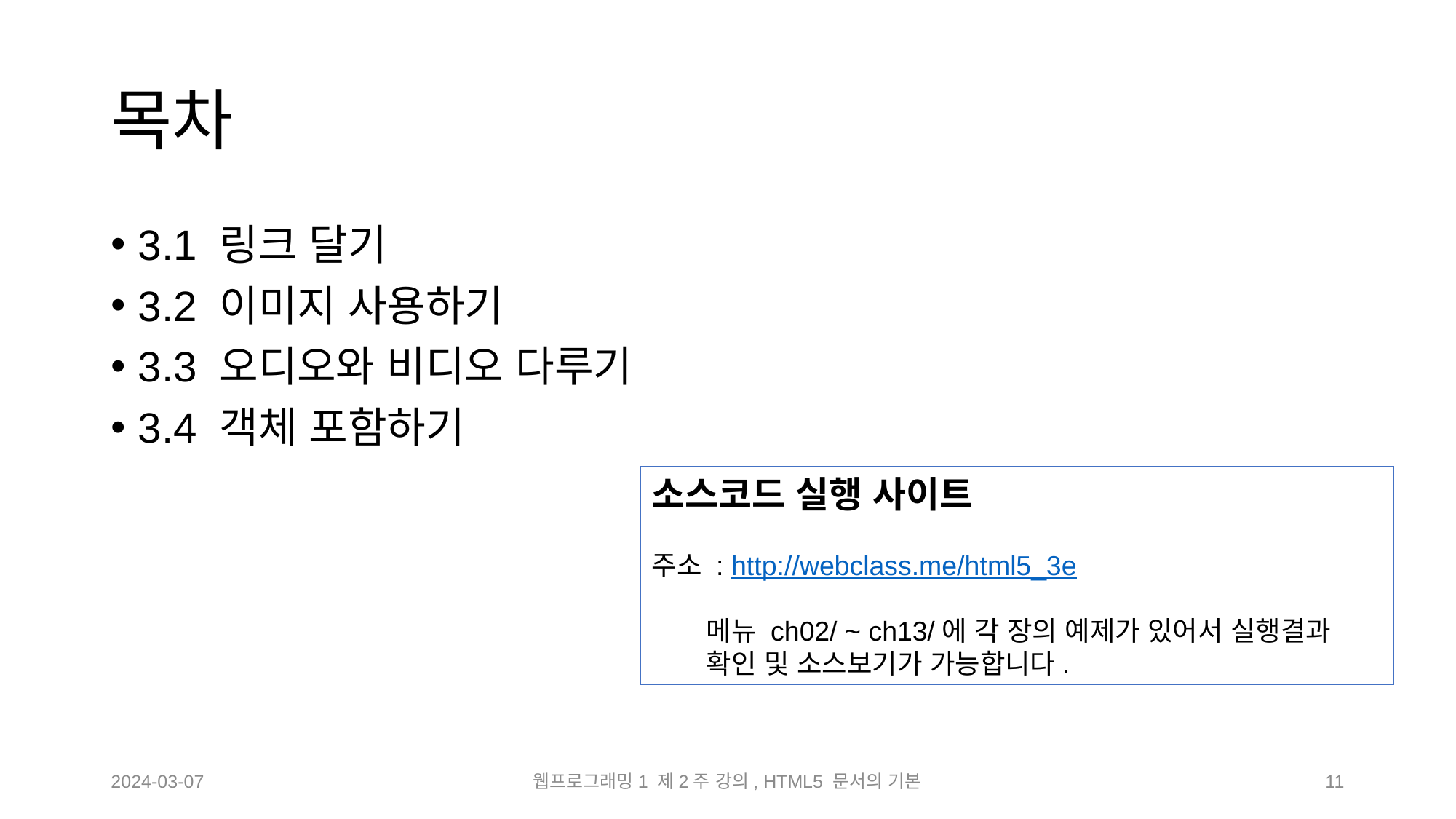

# 목차
3.1 링크 달기
3.2 이미지 사용하기
3.3 오디오와 비디오 다루기
3.4 객체 포함하기
소스코드 실행 사이트

주소 : http://webclass.me/html5_3e

메뉴 ch02/ ~ ch13/에 각 장의 예제가 있어서 실행결과 확인 및 소스보기가 가능합니다.
2024-03-07
웹프로그래밍1 제2주 강의, HTML5 문서의 기본
11